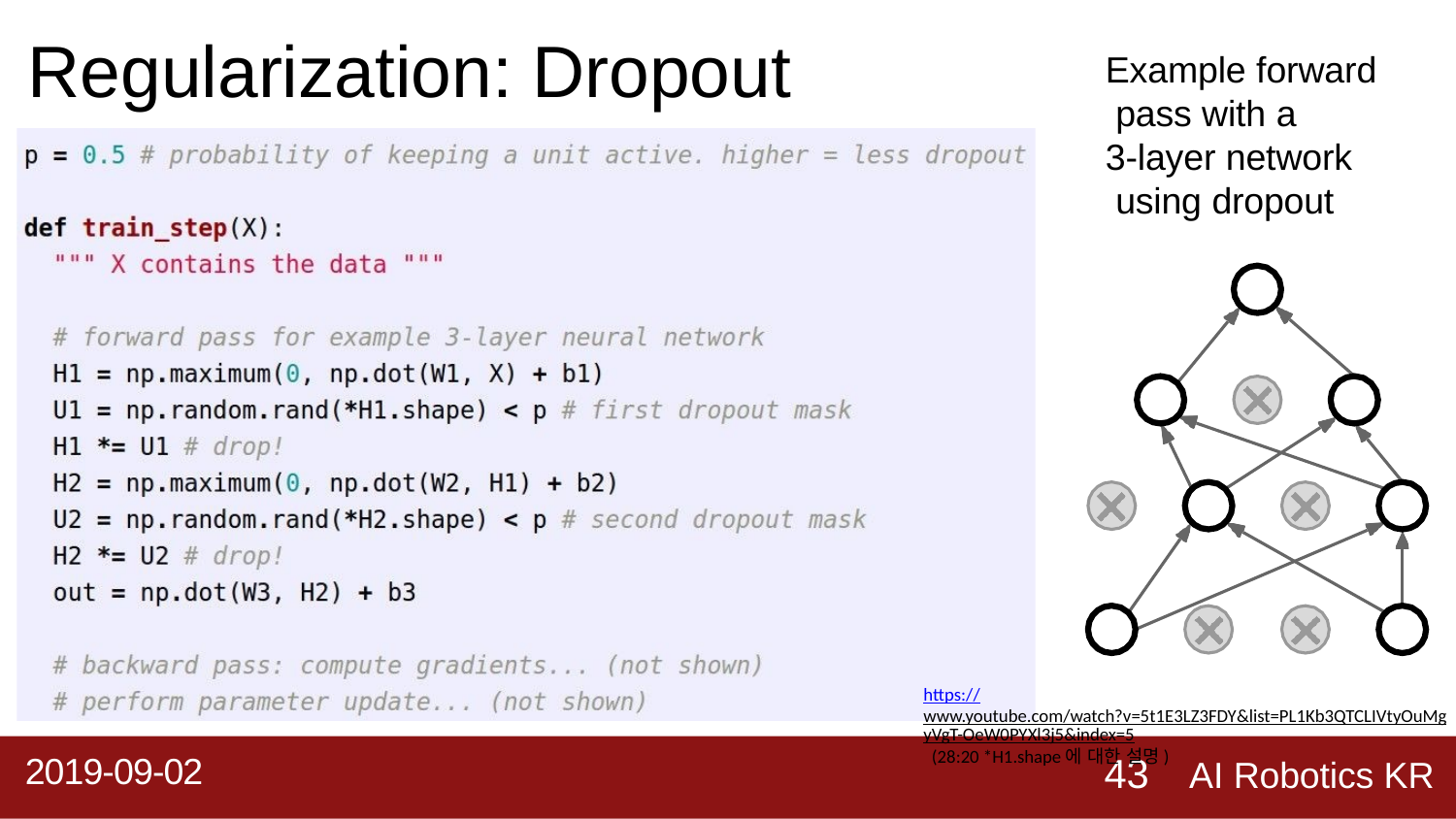

Regularization: Dropout
Example forward  pass with a
3-layer network  using dropout

https://www.youtube.com/watch?v=5t1E3LZ3FDY&list=PL1Kb3QTCLIVtyOuMgyVgT-OeW0PYXl3j5&index=5  (28:20 *H1.shape에 대한 설명)
AI Robotics KR
2019-09-02
43